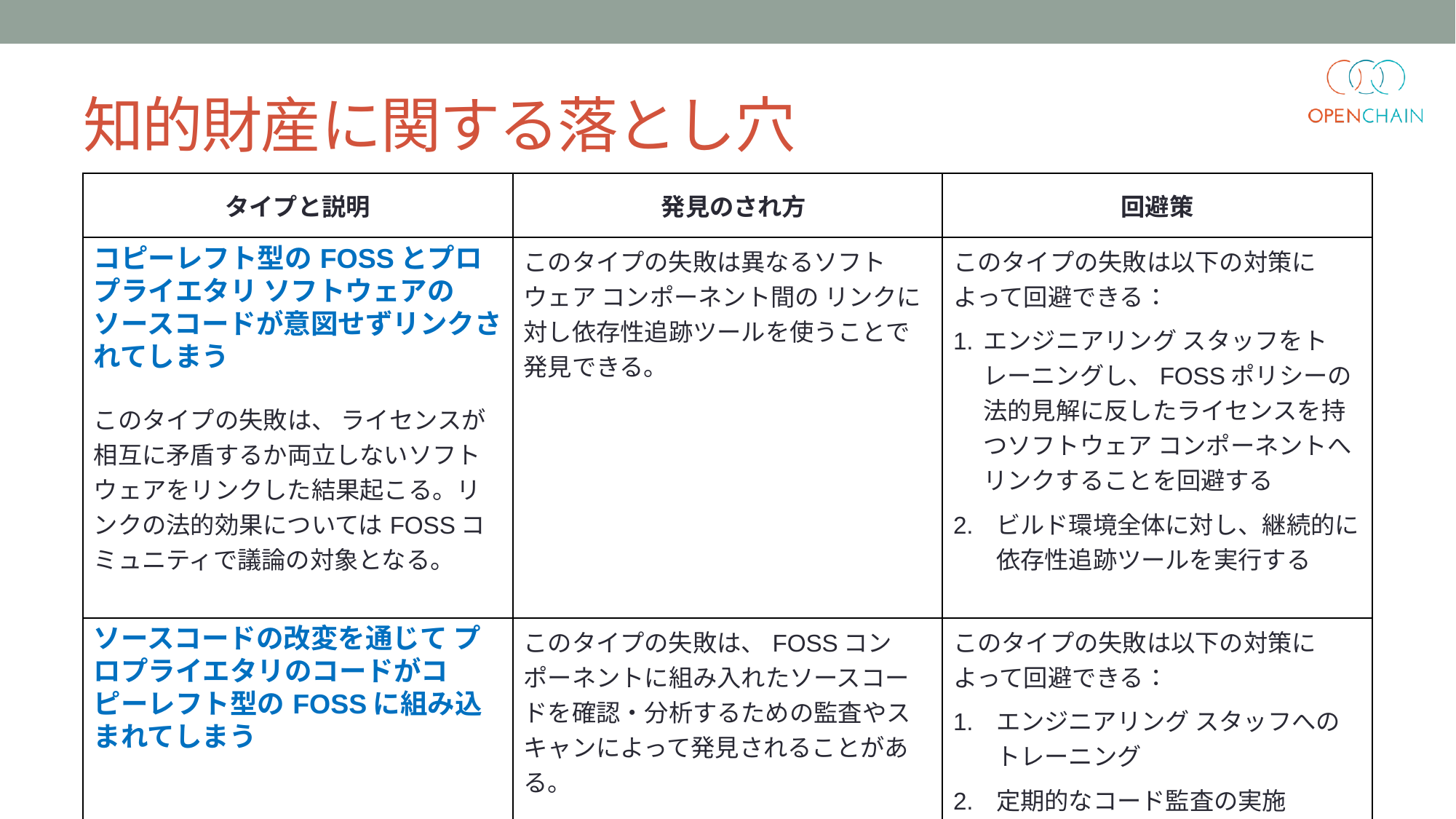

# 知的財産に関する落とし穴
| タイプと説明 | 発見のされ方 | 回避策 |
| --- | --- | --- |
| コピーレフト型のFOSSとプロプライエタリ ソフトウェアのソースコードが意図せずリンクされてしまう このタイプの失敗は、 ライセンスが相互に矛盾するか両立しないソフトウェアをリンクした結果起こる。リンクの法的効果についてはFOSSコミュニティで議論の対象となる。 | このタイプの失敗は異なるソフトウェア コンポーネント間の リンクに対し依存性追跡ツールを使うことで発見できる。 | このタイプの失敗は以下の対策によって回避できる： エンジニアリング スタッフをトレーニングし、FOSSポリシーの法的見解に反したライセンスを持つソフトウェア コンポーネントへリンクすることを回避する ビルド環境全体に対し、継続的に依存性追跡ツールを実行する |
| ソースコードの改変を通じて プロプライエタリのコードがコピーレフト型のFOSSに組み込まれてしまう | このタイプの失敗は、FOSSコンポーネントに組み入れたソースコードを確認・分析するための監査やスキャンによって発見されることがある。 | このタイプの失敗は以下の対策によって回避できる： エンジニアリング スタッフへのトレーニング 定期的なコード監査の実施 |